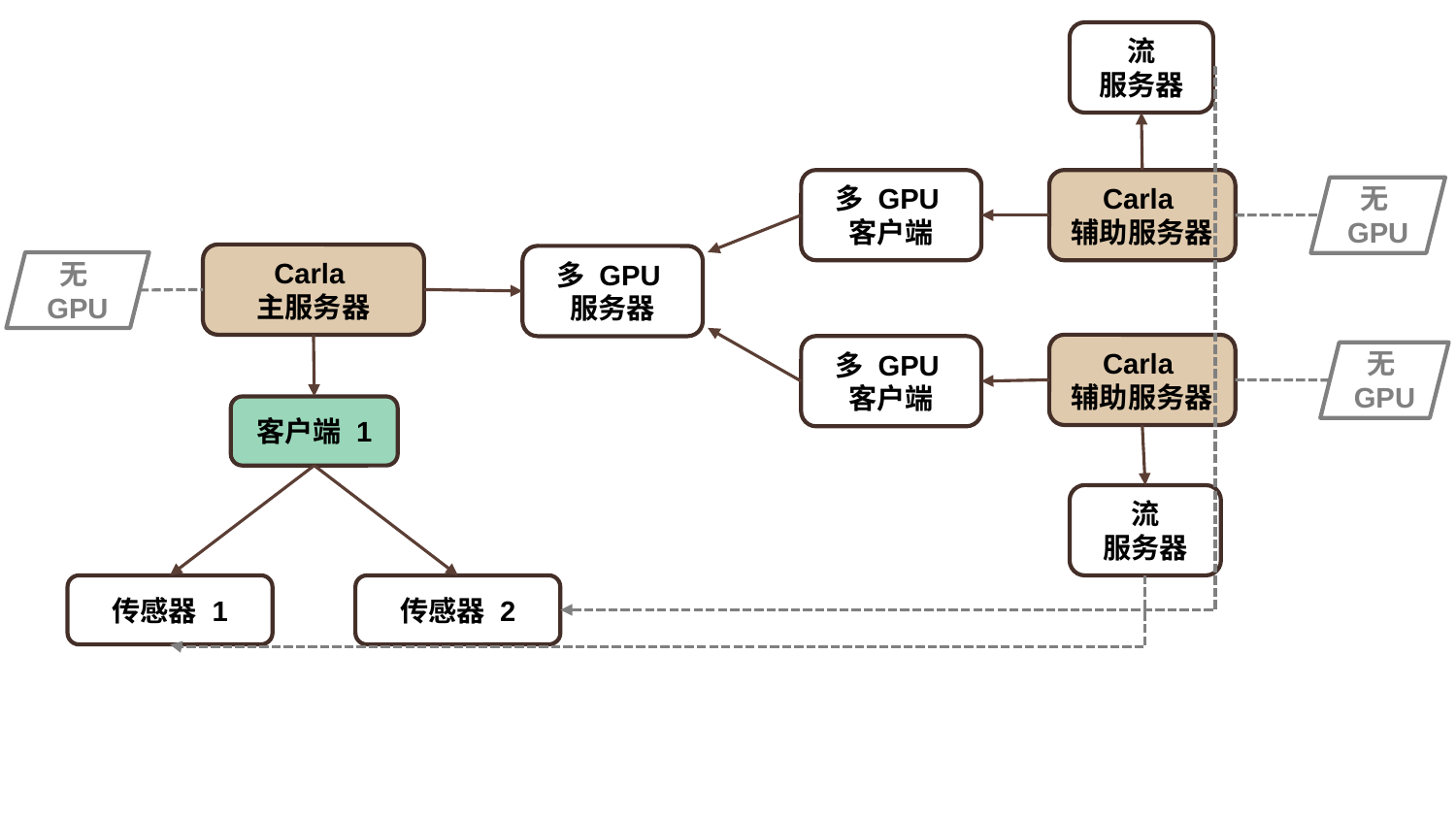

流
服务器
多 GPU
客户端
Carla
辅助服务器
无GPU
Carla
主服务器
多 GPU
服务器
无GPU
Carla
辅助服务器
多 GPU
客户端
无GPU
客户端 1
流
服务器
传感器 1
传感器 2